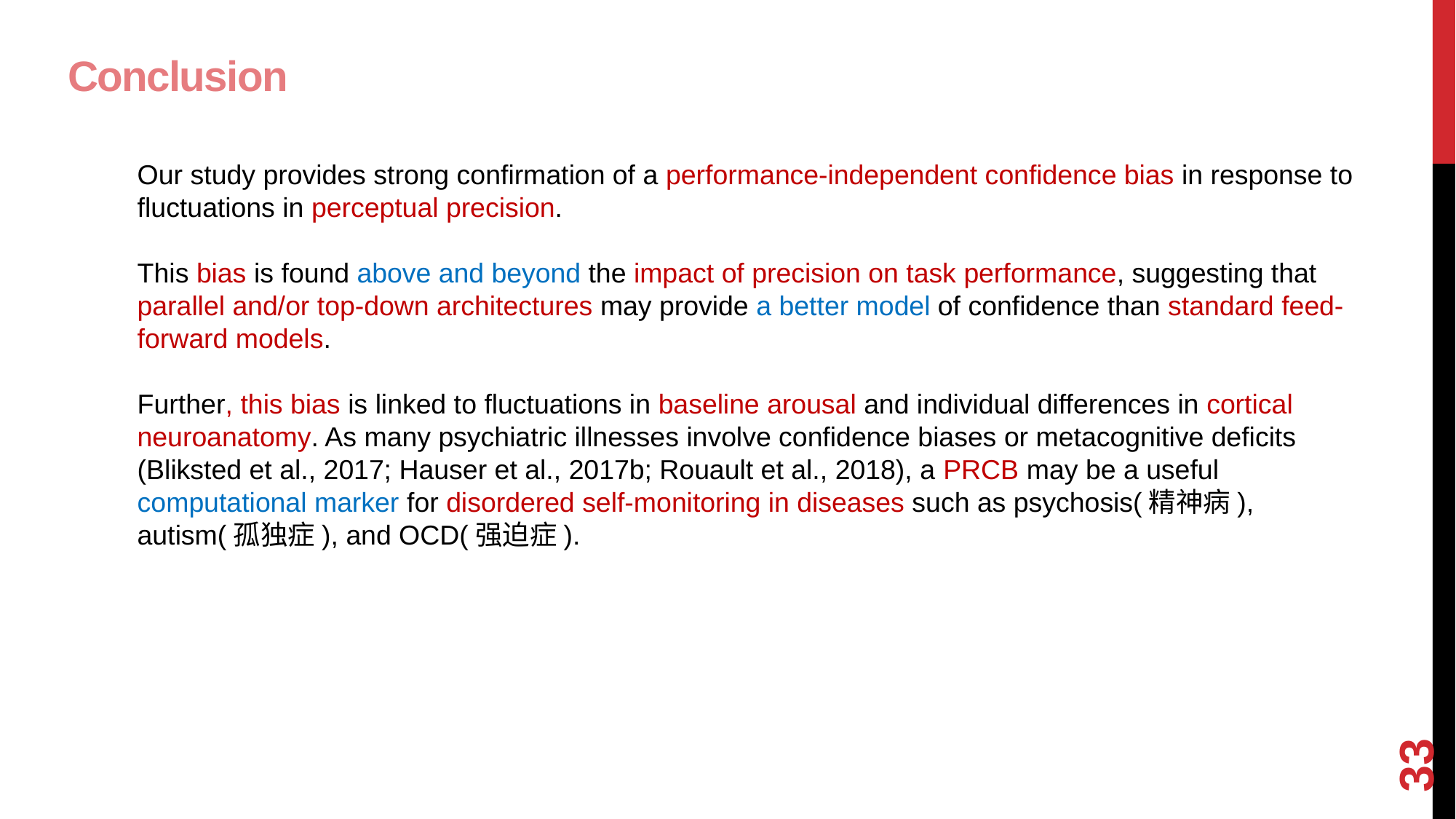

# Conclusion
Our study provides strong confirmation of a performance-independent confidence bias in response to fluctuations in perceptual precision.

This bias is found above and beyond the impact of precision on task performance, suggesting that parallel and/or top-down architectures may provide a better model of confidence than standard feed-forward models.

Further, this bias is linked to fluctuations in baseline arousal and individual differences in cortical neuroanatomy. As many psychiatric illnesses involve confidence biases or metacognitive deficits (Bliksted et al., 2017; Hauser et al., 2017b; Rouault et al., 2018), a PRCB may be a useful computational marker for disordered self-monitoring in diseases such as psychosis(精神病), autism(孤独症), and OCD(强迫症).

33